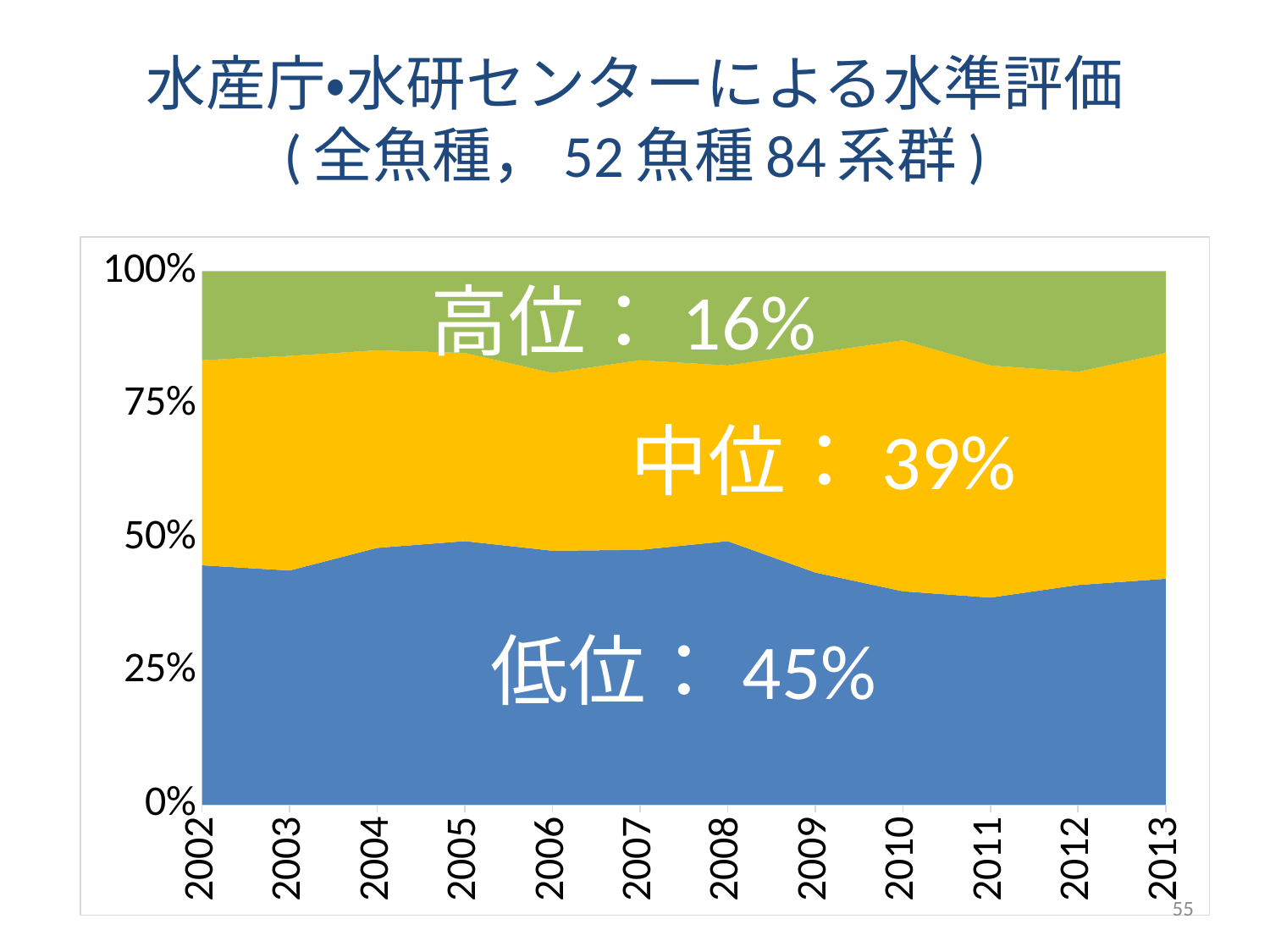

# 水産庁・水研センターによる水準評価 (全魚種，52魚種84系群)

### Chart

| Category | 低位 | 中位 | 高位 |
|---|---|---|---|
| 2002 | 35.0 | 30.0 | 13.0 |
| 2003 | 36.0 | 33.0 | 13.0 |
| 2004 | 39.0 | 30.0 | 12.0 |
| 2005 | 42.0 | 30.0 | 13.0 |
| 2006 | 40.0 | 28.0 | 16.0 |
| 2007 | 43.0 | 32.0 | 15.0 |
| 2008 | 42.0 | 28.0 | 15.0 |
| 2009 | 37.0 | 35.0 | 13.0 |
| 2010 | 34.0 | 40.0 | 11.0 |
| 2011 | 33.0 | 37.0 | 15.0 |
| 2012 | 35.0 | 34.0 | 16.0 |
| 2013 | 36.0 | 36.0 | 13.0 |
高位：16%
中位：39%
低位：45%
55